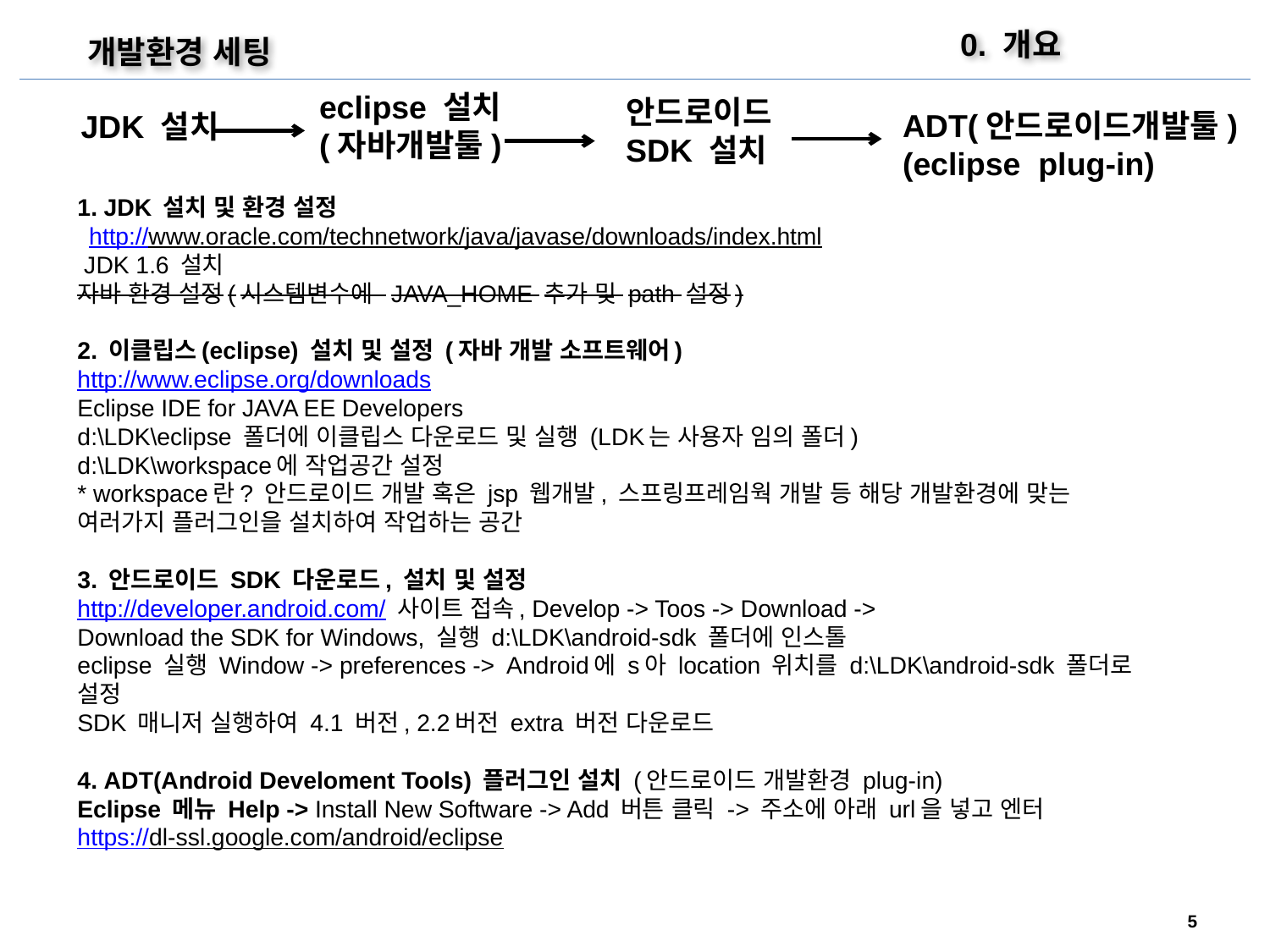

0. 개요
개발환경 세팅
eclipse 설치
(자바개발툴)
안드로이드
SDK 설치
ADT(안드로이드개발툴)
(eclipse  plug-in)
JDK 설치
1. JDK 설치 및 환경 설정
 http://www.oracle.com/technetwork/java/javase/downloads/index.html
 JDK 1.6 설치
자바 환경 설정(시스템변수에  JAVA_HOME 추가 및 path 설정)
2. 이클립스(eclipse) 설치 및 설정 (자바 개발 소프트웨어)
http://www.eclipse.org/downloads
Eclipse IDE for JAVA EE Developers
d:\LDK\eclipse 폴더에 이클립스 다운로드 및 실행 (LDK는 사용자 임의 폴더)
d:\LDK\workspace에 작업공간 설정
* workspace란? 안드로이드 개발 혹은 jsp 웹개발, 스프링프레임웍 개발 등 해당 개발환경에 맞는 여러가지 플러그인을 설치하여 작업하는 공간
3. 안드로이드 SDK 다운로드, 설치 및 설정
http://developer.android.com/ 사이트 접속, Develop -> Toos -> Download ->
Download the SDK for Windows, 실행 d:\LDK\android-sdk 폴더에 인스톨
eclipse 실행 Window -> preferences ->  Android에 s아 location 위치를 d:\LDK\android-sdk 폴더로 설정
SDK 매니저 실행하여 4.1 버전, 2.2버전 extra 버전 다운로드
4. ADT(Android Develoment Tools) 플러그인 설치 (안드로이드 개발환경 plug-in)
Eclipse 메뉴 Help -> Install New Software -> Add 버튼 클릭 -> 주소에 아래 url을 넣고 엔터
https://dl-ssl.google.com/android/eclipse